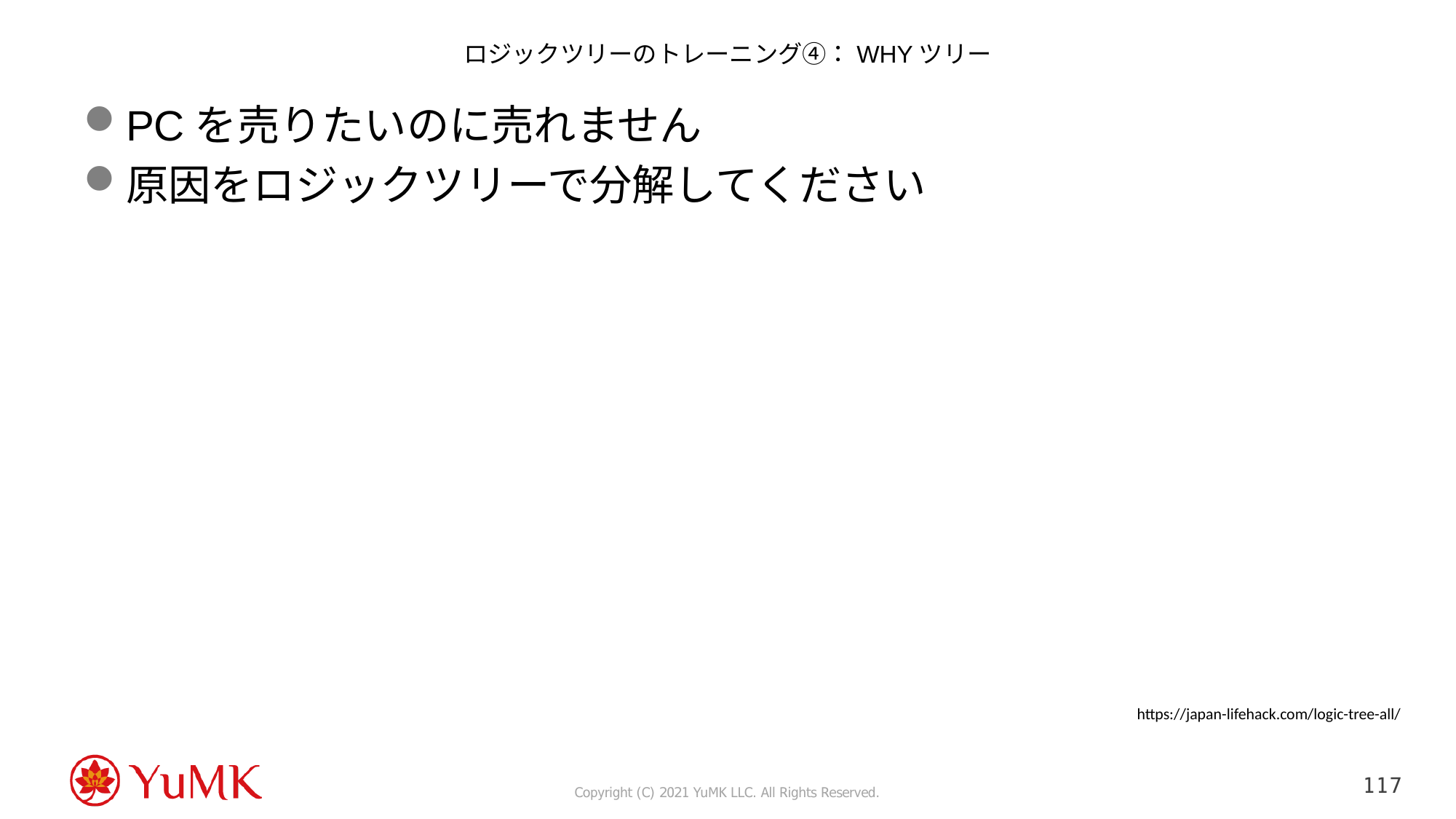

# ロジックツリーのトレーニング④：WHYツリー
PCを売りたいのに売れません
原因をロジックツリーで分解してください
https://japan-lifehack.com/logic-tree-all/
117